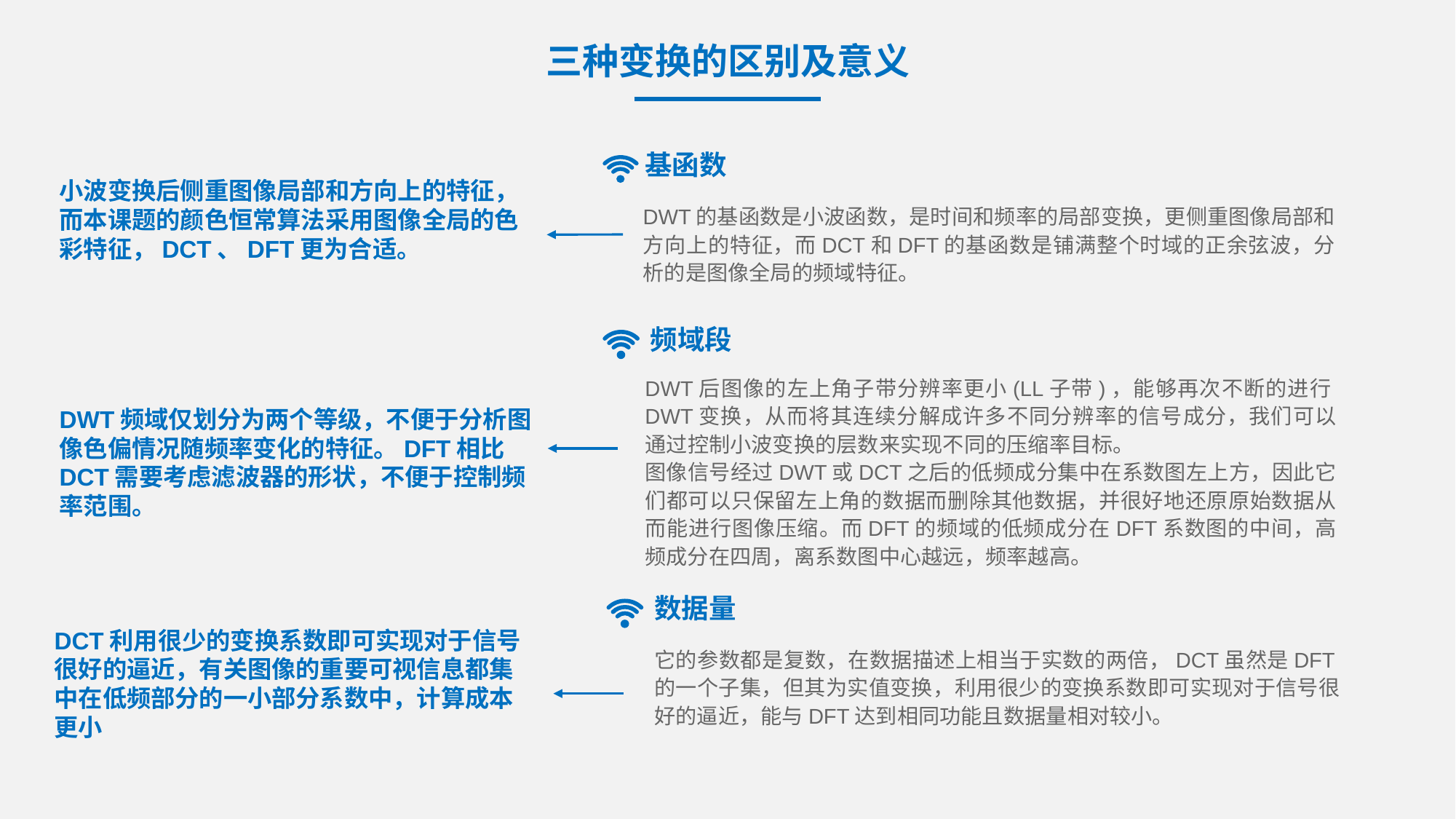

三种变换的区别及意义
基函数

DWT的基函数是小波函数，是时间和频率的局部变换，更侧重图像局部和方向上的特征，而DCT和DFT的基函数是铺满整个时域的正余弦波，分析的是图像全局的频域特征。
小波变换后侧重图像局部和方向上的特征，而本课题的颜色恒常算法采用图像全局的色彩特征，DCT、DFT更为合适。
频域段

DWT后图像的左上角子带分辨率更小(LL子带)，能够再次不断的进行DWT变换，从而将其连续分解成许多不同分辨率的信号成分，我们可以通过控制小波变换的层数来实现不同的压缩率目标。
图像信号经过DWT或DCT之后的低频成分集中在系数图左上方，因此它们都可以只保留左上角的数据而删除其他数据，并很好地还原原始数据从而能进行图像压缩。而DFT的频域的低频成分在DFT系数图的中间，高频成分在四周，离系数图中心越远，频率越高。
DWT频域仅划分为两个等级，不便于分析图像色偏情况随频率变化的特征。DFT相比DCT需要考虑滤波器的形状，不便于控制频率范围。
数据量

它的参数都是复数，在数据描述上相当于实数的两倍，DCT虽然是DFT的一个子集，但其为实值变换，利用很少的变换系数即可实现对于信号很好的逼近，能与DFT达到相同功能且数据量相对较小。
DCT利用很少的变换系数即可实现对于信号很好的逼近，有关图像的重要可视信息都集中在低频部分的一小部分系数中，计算成本更小